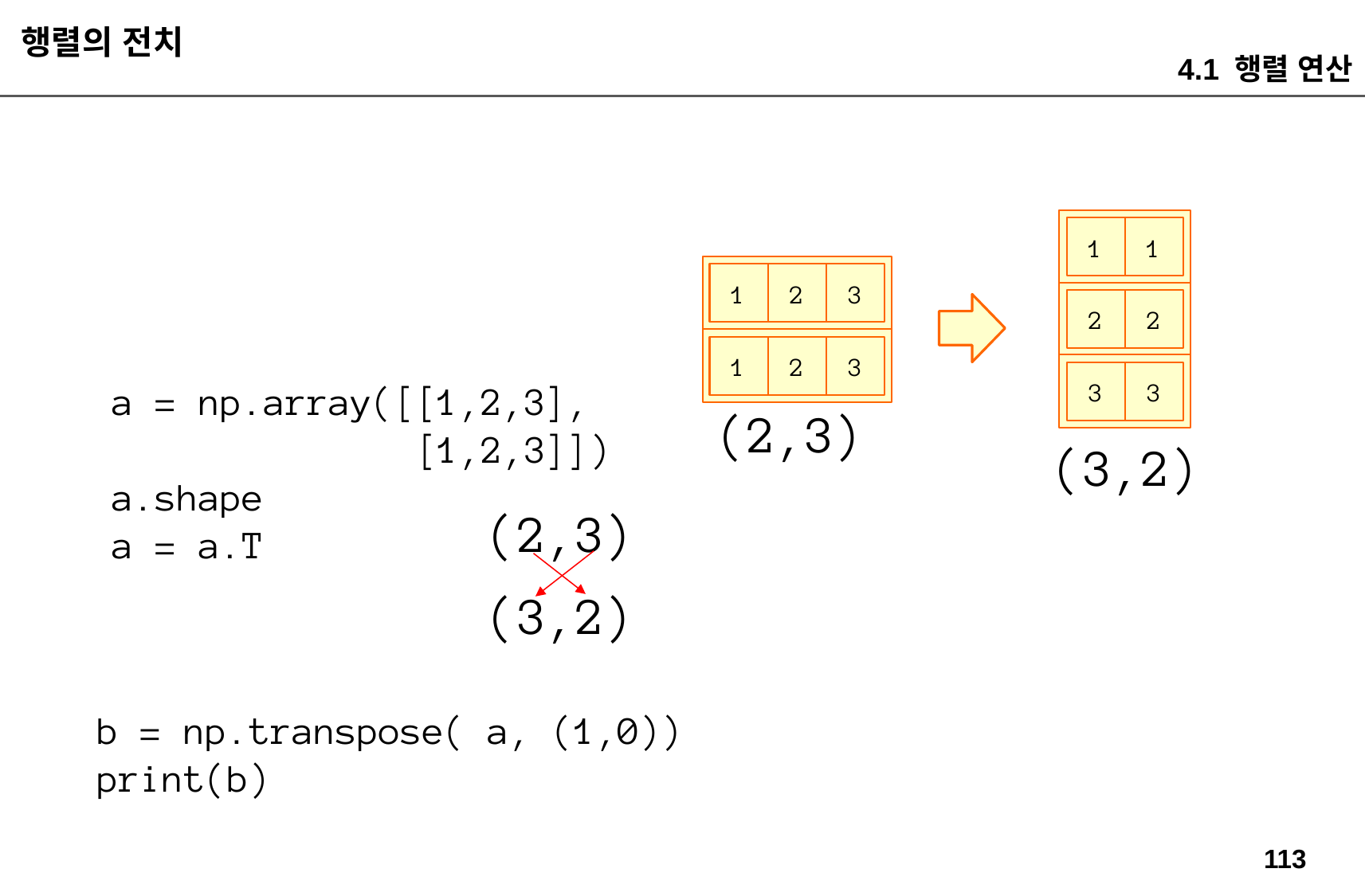

행렬의 전치
4.1 행렬 연산

1
1

1
2
3

2
2

1
2
3

3
3
a = np.array([[1,2,3],
              [1,2,3]])
a.shape
a = a.T
(2,3)
(3,2)
(2,3)
(3,2)
b = np.transpose( a, (1,0))
print(b)